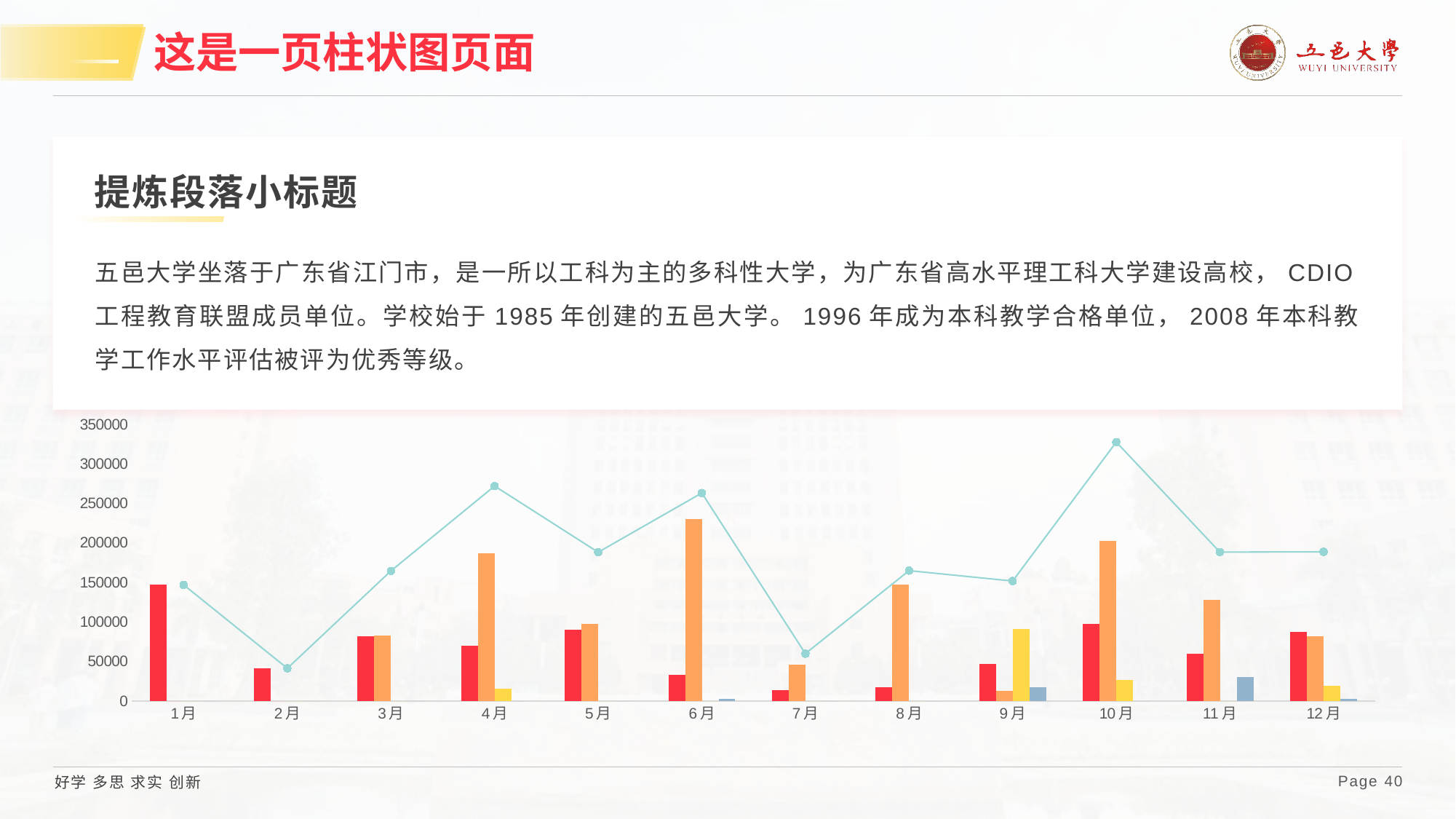

# 这是一页柱状图页面

提炼段落小标题

五邑大学坐落于广东省江门市，是一所以工科为主的多科性大学，为广东省高水平理工科大学建设高校，CDIO工程教育联盟成员单位。学校始于1985年创建的五邑大学。1996年成为本科教学合格单位，2008年本科教学工作水平评估被评为优秀等级。

### Chart

| Category | 广告 | 活动 | 区域 | 厂家 | 总计 |
|---|---|---|---|---|---|
| 1月 | 146905.66 | 0.0 | 0.0 | 0.0 | 146905.66 |
| 2月 | 41463.14 | 0.0 | 0.0 | 0.0 | 41463.14 |
| 3月 | 81960.01 | 82700.0 | 0.0 | 0.0 | 164660.01 |
| 4月 | 69566.03 | 187109.44 | 15315.11 | 0.0 | 271990.58 |
| 5月 | 90500.0 | 97786.42 | 0.0 | 0.0 | 188286.41999999998 |
| 6月 | 32896.22 | 230320.94 | 0.0 | 3020.0 | 263217.16000000003 |
| 7月 | 14029.3 | 45966.03 | 0.0 | 0.0 | 59995.33 |
| 8月 | 17628.3 | 147356.87 | 0.0 | 0.0 | 164985.16999999998 |
| 9月 | 47047.16 | 13310.68 | 91476.09 | 17823.54 | 151833.93 |
| 10月 | 97460.56 | 203011.26 | 27180.0 | 0.0 | 327651.82 |
| 11月 | 60254.72 | 128204.9 | 0.0 | 29959.6 | 188459.62 |
| 12月 | 87229.51 | 82356.72 | 19209.6 | 2786.0 | 188795.83 |